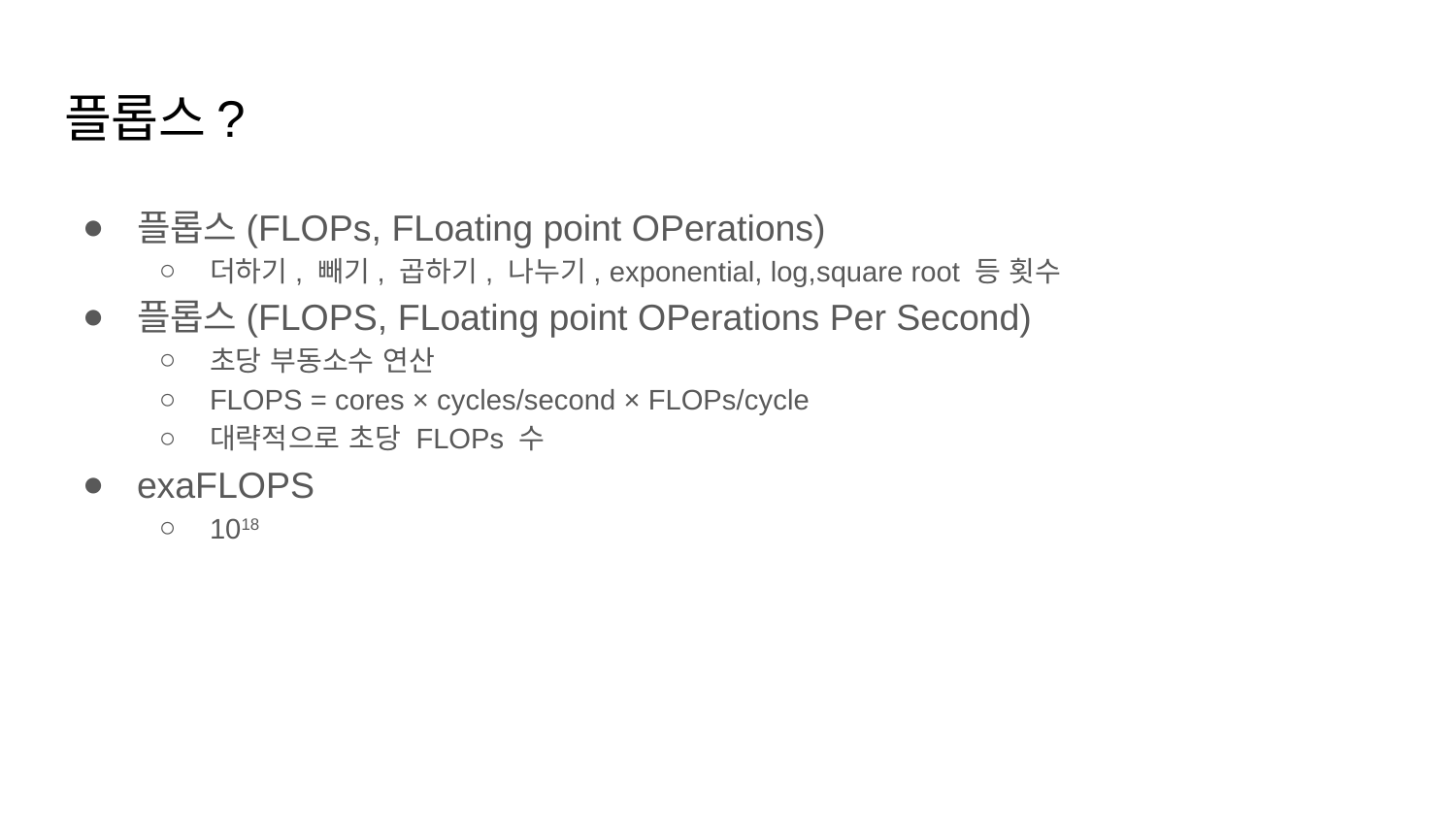

# 플롭스?
플롭스(FLOPs, FLoating point OPerations)
더하기, 빼기, 곱하기, 나누기, exponential, log,square root 등 횟수
플롭스(FLOPS, FLoating point OPerations Per Second)
초당 부동소수 연산
FLOPS = cores × cycles/second × FLOPs/cycle
대략적으로 초당 FLOPs 수
exaFLOPS
1018